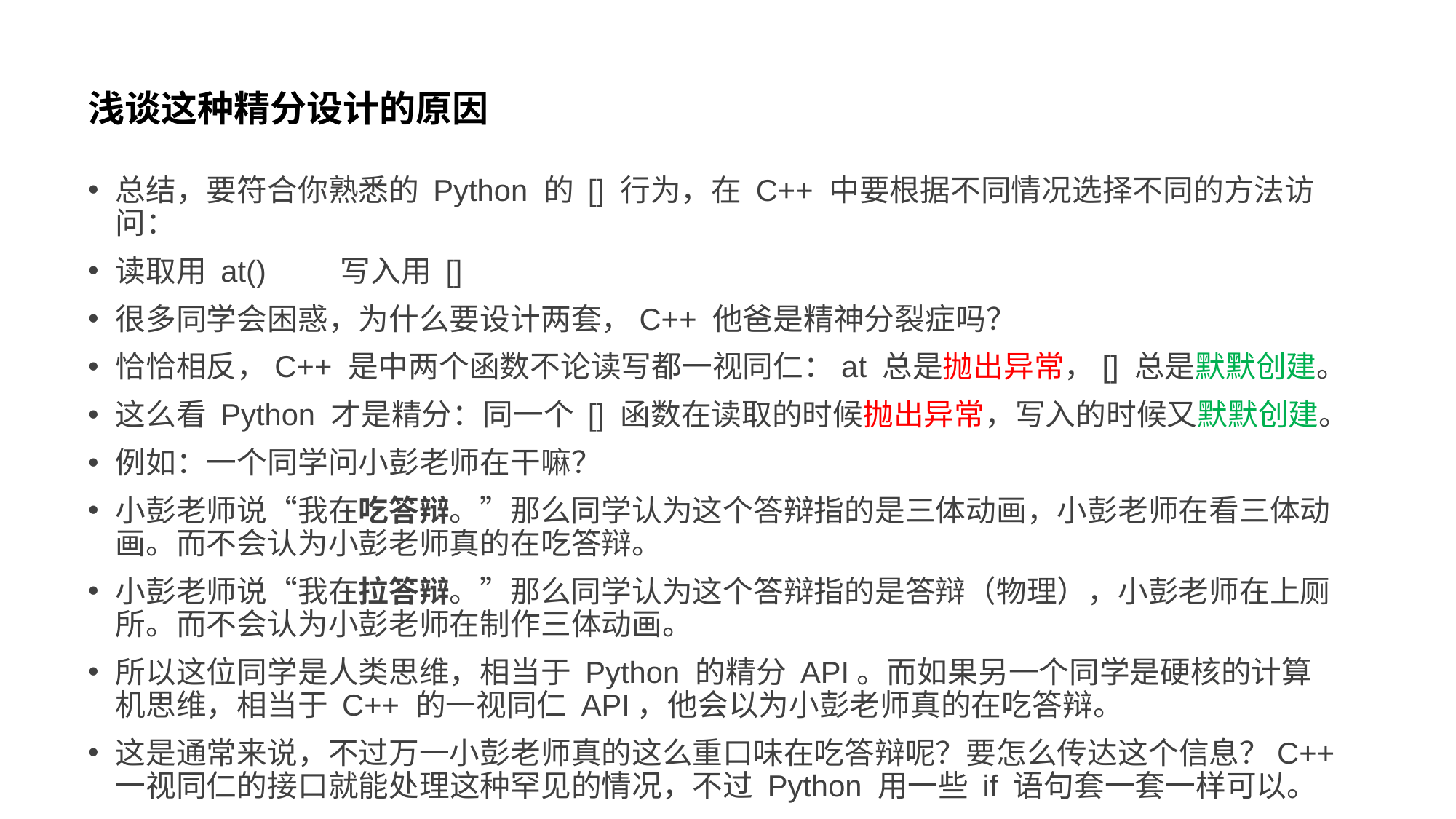

# 浅谈这种精分设计的原因
总结，要符合你熟悉的 Python 的 [] 行为，在 C++ 中要根据不同情况选择不同的方法访问：
读取用 at()        写入用 []
很多同学会困惑，为什么要设计两套，C++ 他爸是精神分裂症吗？
恰恰相反，C++ 是中两个函数不论读写都一视同仁：at 总是抛出异常，[] 总是默默创建。
这么看 Python 才是精分：同一个 [] 函数在读取的时候抛出异常，写入的时候又默默创建。
例如：一个同学问小彭老师在干嘛？
小彭老师说“我在吃答辩。”那么同学认为这个答辩指的是三体动画，小彭老师在看三体动画。而不会认为小彭老师真的在吃答辩。
小彭老师说“我在拉答辩。”那么同学认为这个答辩指的是答辩（物理），小彭老师在上厕所。而不会认为小彭老师在制作三体动画。
所以这位同学是人类思维，相当于 Python 的精分 API。而如果另一个同学是硬核的计算机思维，相当于 C++ 的一视同仁 API，他会以为小彭老师真的在吃答辩。
这是通常来说，不过万一小彭老师真的这么重口味在吃答辩呢？要怎么传达这个信息？C++ 一视同仁的接口就能处理这种罕见的情况，不过 Python 用一些 if 语句套一套一样可以。